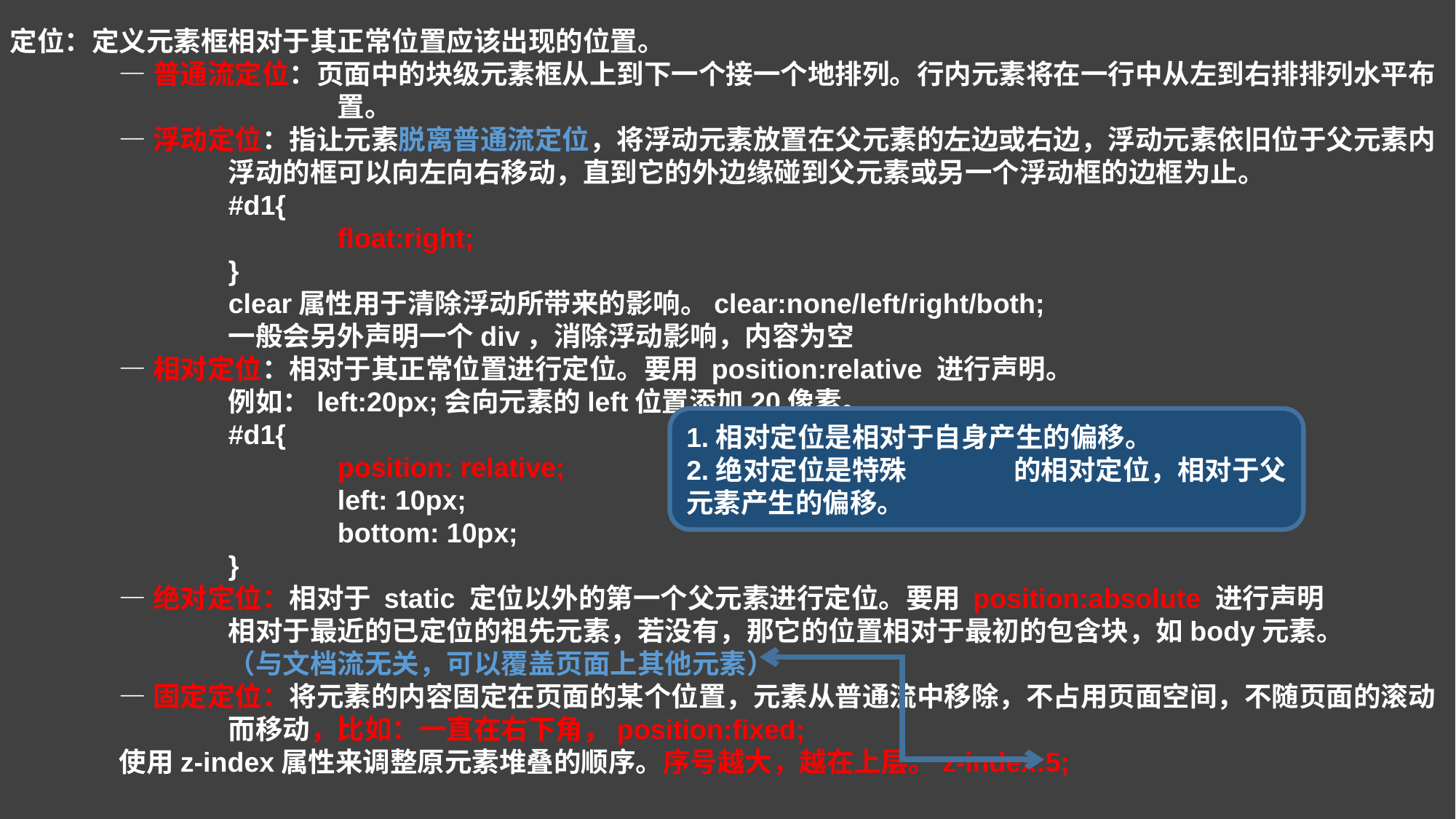

定位：定义元素框相对于其正常位置应该出现的位置。
	—普通流定位：页面中的块级元素框从上到下一个接一个地排列。行内元素将在一行中从左到右排排列水平布			置。
	—浮动定位：指让元素脱离普通流定位，将浮动元素放置在父元素的左边或右边，浮动元素依旧位于父元素内
		浮动的框可以向左向右移动，直到它的外边缘碰到父元素或另一个浮动框的边框为止。
		#d1{
			float:right;
		}
		clear属性用于清除浮动所带来的影响。clear:none/left/right/both;
		一般会另外声明一个div，消除浮动影响，内容为空
	—相对定位：相对于其正常位置进行定位。要用 position:relative 进行声明。
		例如：left:20px;会向元素的left位置添加20像素。
		#d1{
			position: relative;
			left: 10px;
			bottom: 10px;
		}
	—绝对定位：相对于 static 定位以外的第一个父元素进行定位。要用 position:absolute 进行声明
		相对于最近的已定位的祖先元素，若没有，那它的位置相对于最初的包含块，如body元素。
		（与文档流无关，可以覆盖页面上其他元素）
	—固定定位：将元素的内容固定在页面的某个位置，元素从普通流中移除，不占用页面空间，不随页面的滚动		而移动，比如：一直在右下角，position:fixed;
	使用z-index属性来调整原元素堆叠的顺序。序号越大，越在上层。z-index:5;

1.相对定位是相对于自身产生的偏移。
2.绝对定位是特殊	的相对定位，相对于父元素产生的偏移。